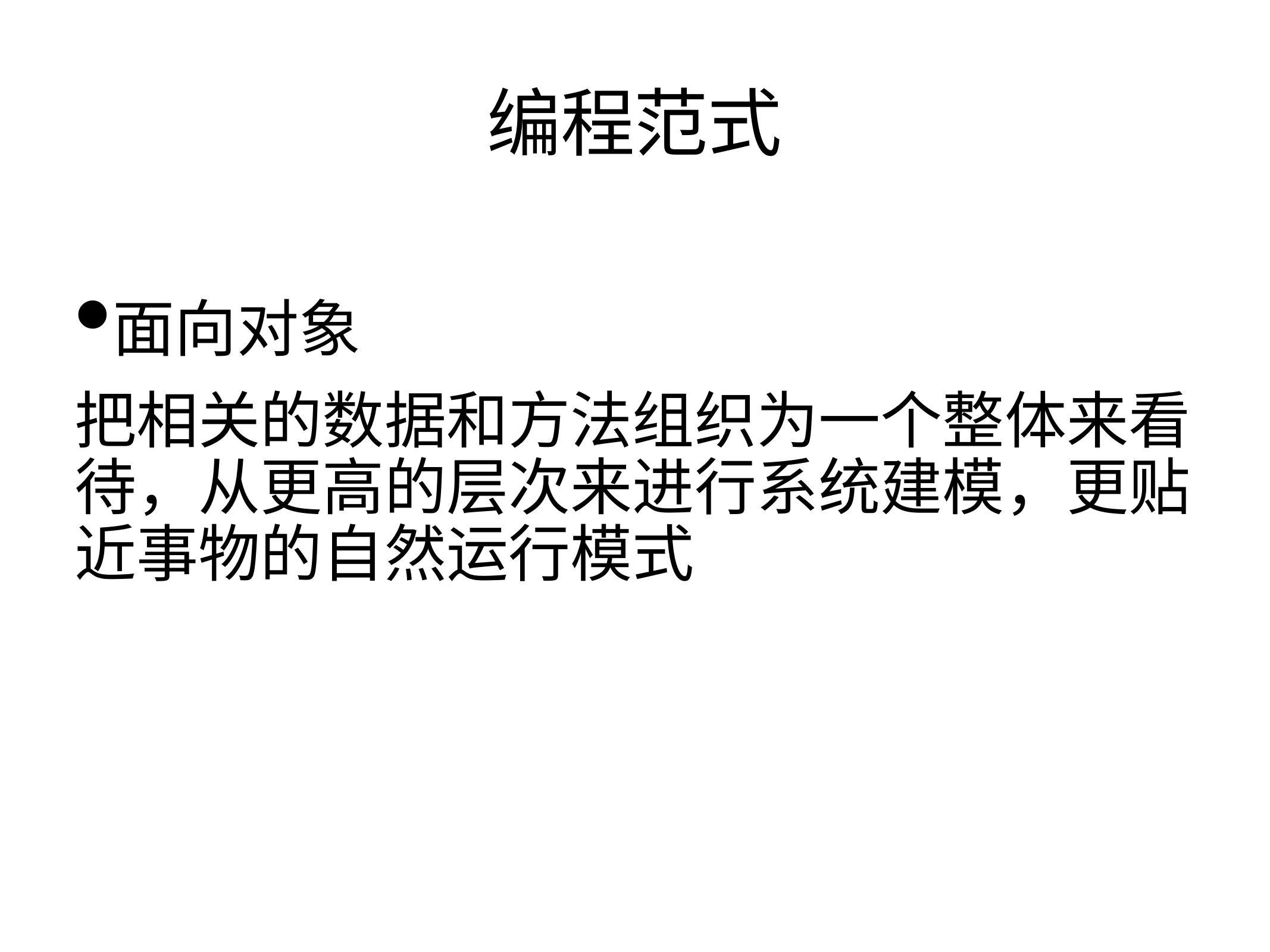

# 编程范式
面向对象
把相关的数据和方法组织为一个整体来看待，从更高的层次来进行系统建模，更贴近事物的自然运行模式